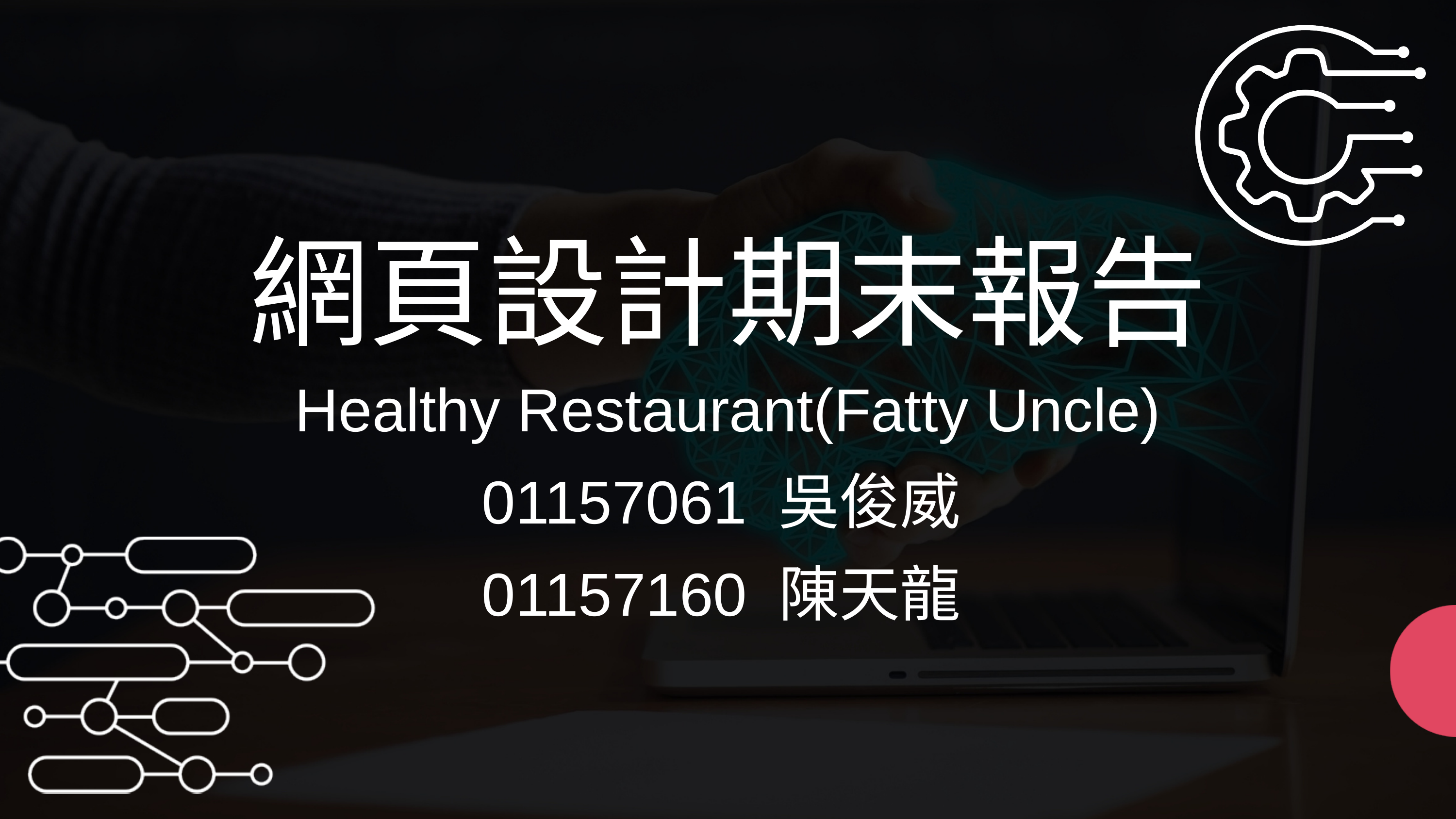

網頁設計期末報告
Healthy Restaurant(Fatty Uncle)
01157061 吳俊威

01157160 陳天龍